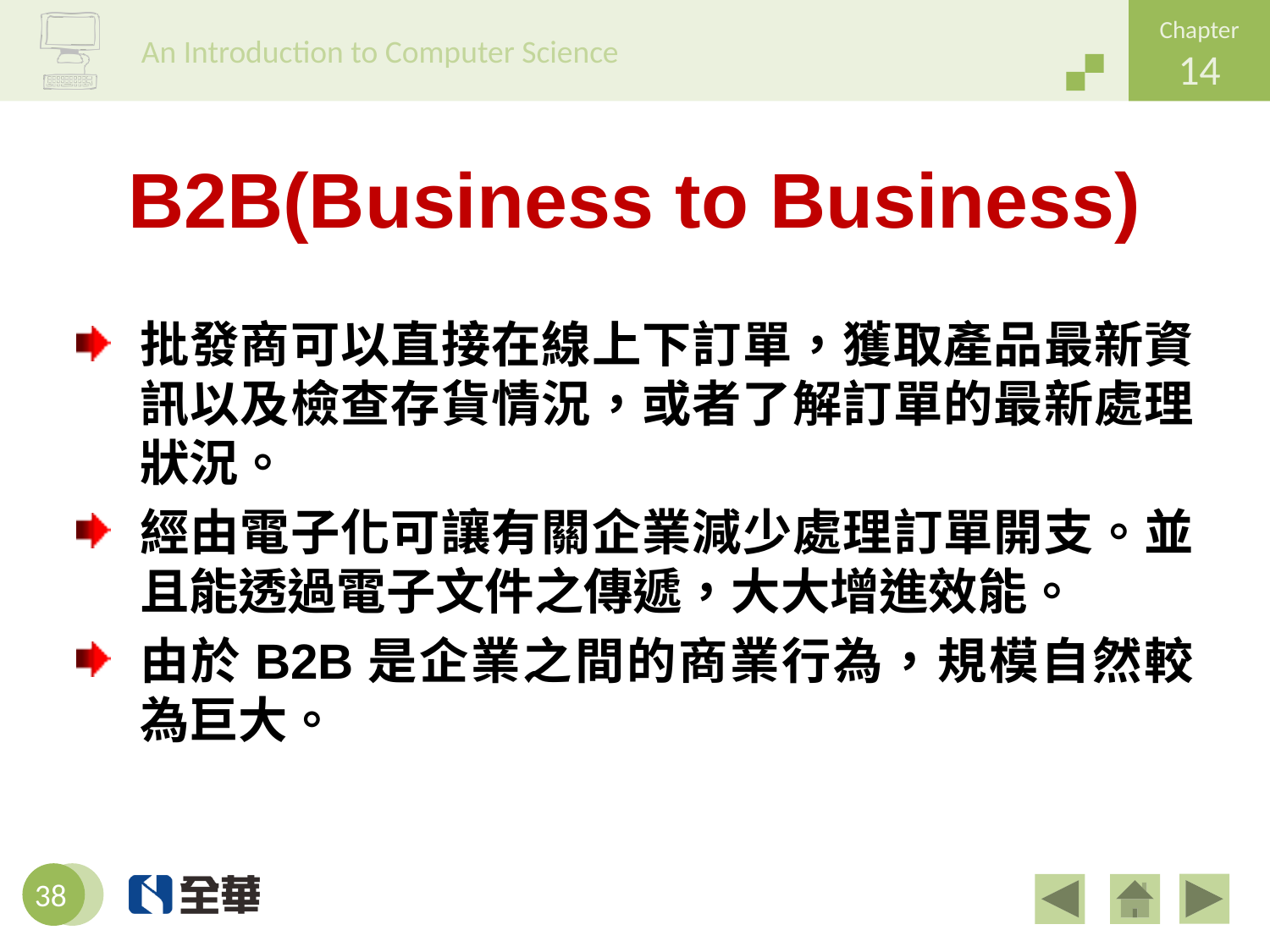

# B2B(Business to Business)
批發商可以直接在線上下訂單，獲取產品最新資訊以及檢查存貨情況，或者了解訂單的最新處理狀況。
經由電子化可讓有關企業減少處理訂單開支。並且能透過電子文件之傳遞，大大增進效能。
由於B2B是企業之間的商業行為，規模自然較為巨大。